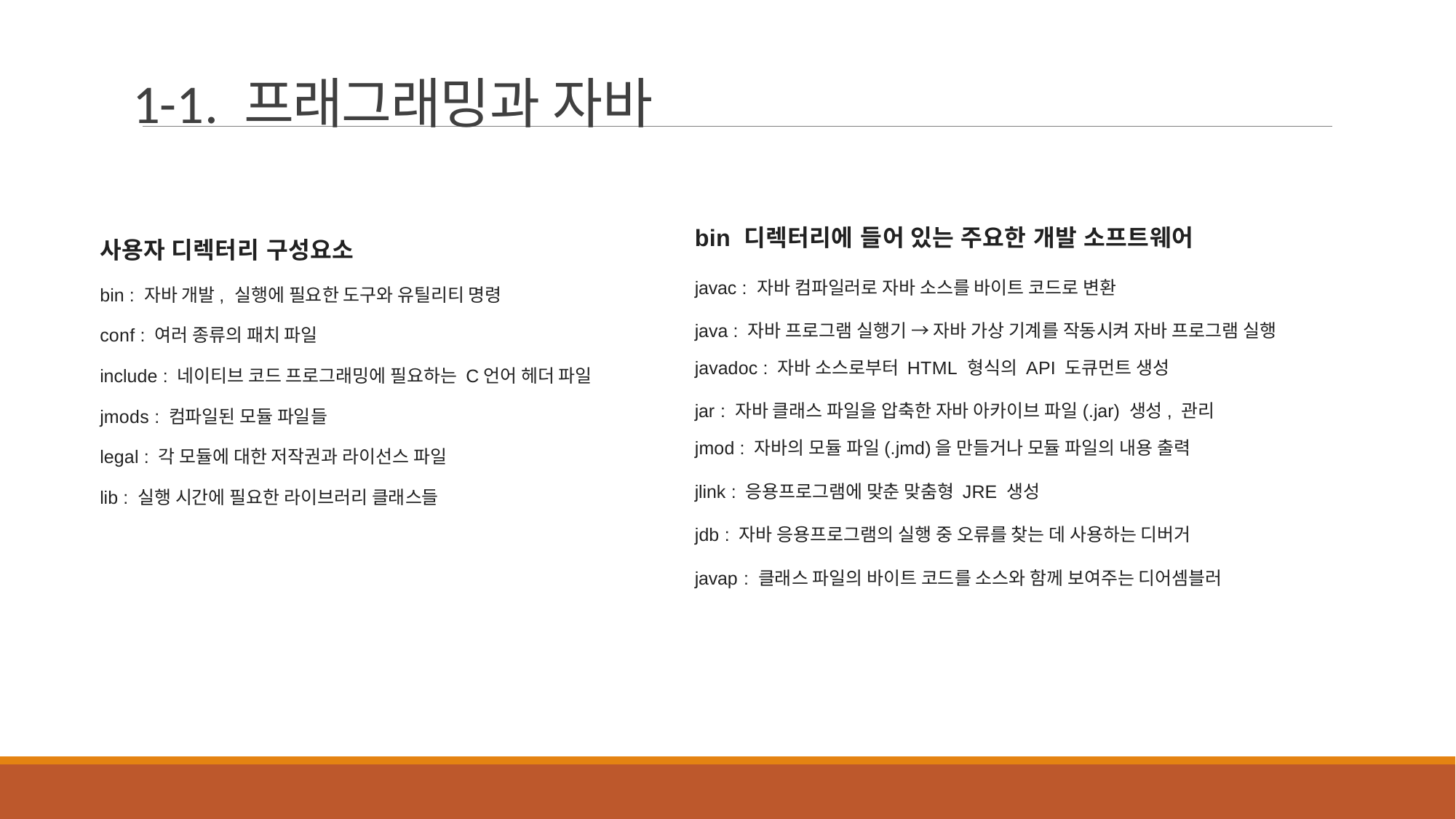

# 1-1. 프래그래밍과 자바
bin 디렉터리에 들어 있는 주요한 개발 소프트웨어
javac : 자바 컴파일러로 자바 소스를 바이트 코드로 변환
java : 자바 프로그램 실행기 → 자바 가상 기계를 작동시켜 자바 프로그램 실행

javadoc : 자바 소스로부터 HTML 형식의 API 도큐먼트 생성
jar : 자바 클래스 파일을 압축한 자바 아카이브 파일(.jar) 생성, 관리

jmod : 자바의 모듈 파일(.jmd)을 만들거나 모듈 파일의 내용 출력
jlink : 응용프로그램에 맞춘 맞춤형 JRE 생성
jdb : 자바 응용프로그램의 실행 중 오류를 찾는 데 사용하는 디버거

javap : 클래스 파일의 바이트 코드를 소스와 함께 보여주는 디어셈블러
사용자 디렉터리 구성요소

bin : 자바 개발, 실행에 필요한 도구와 유틸리티 명령

conf : 여러 종류의 패치 파일

include : 네이티브 코드 프로그래밍에 필요하는 C언어 헤더 파일

jmods : 컴파일된 모듈 파일들

legal : 각 모듈에 대한 저작권과 라이선스 파일

lib : 실행 시간에 필요한 라이브러리 클래스들